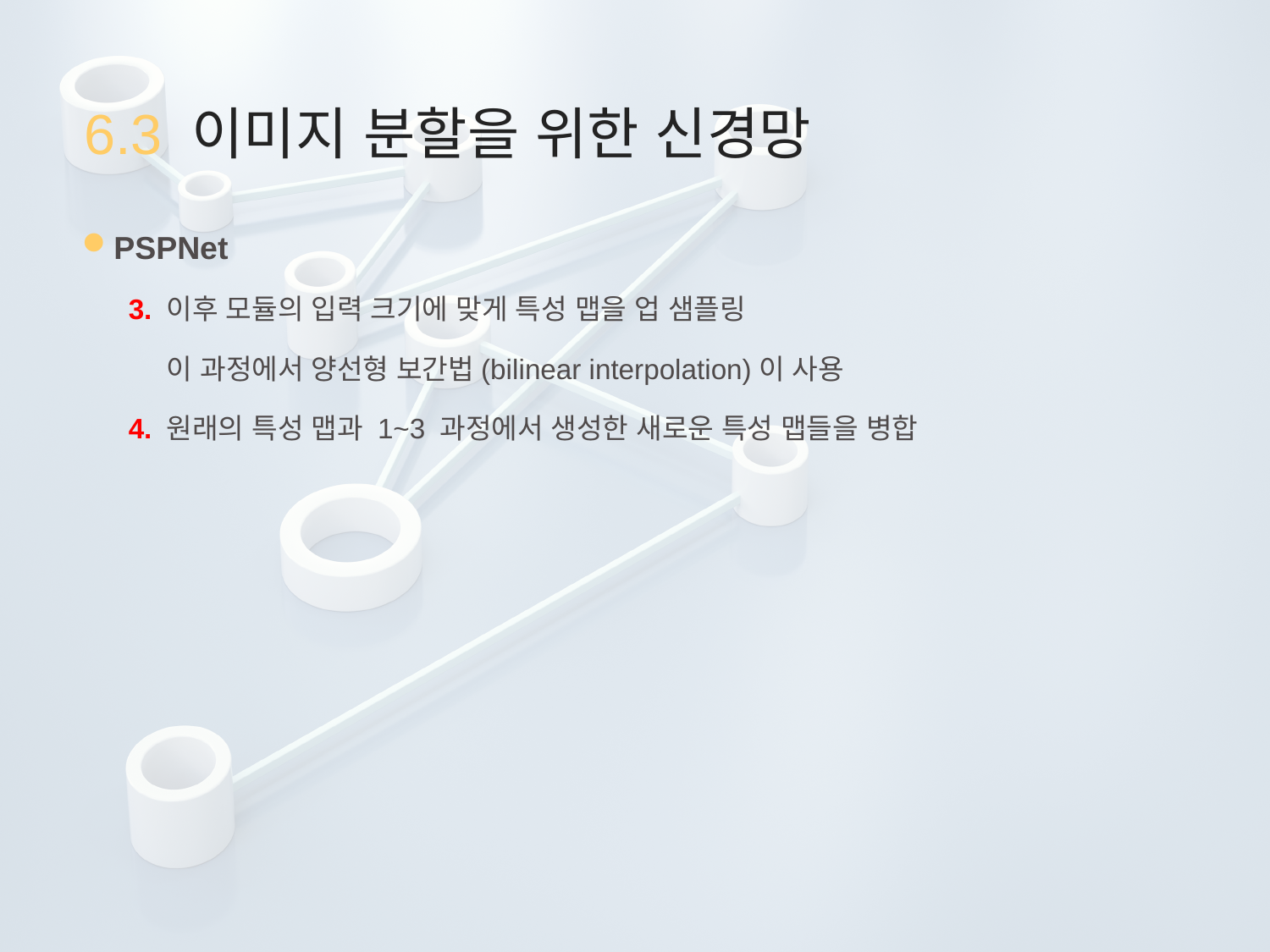

# 6.3 이미지 분할을 위한 신경망
PSPNet
3. 이후 모듈의 입력 크기에 맞게 특성 맵을 업 샘플링
    이 과정에서 양선형 보간법(bilinear interpolation)이 사용
4. 원래의 특성 맵과 1~3 과정에서 생성한 새로운 특성 맵들을 병합